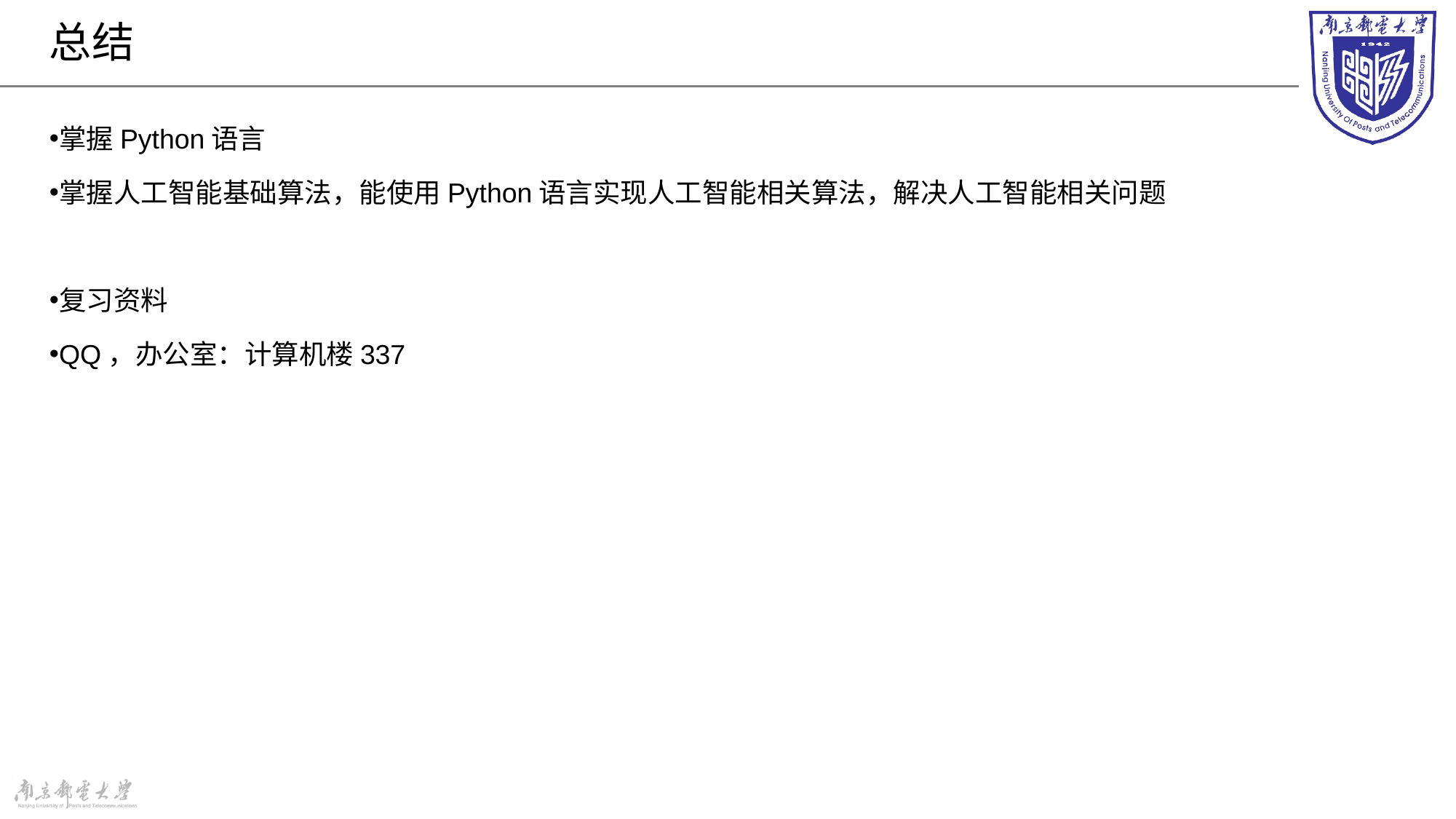

# 总结
掌握Python语言
掌握人工智能基础算法，能使用Python语言实现人工智能相关算法，解决人工智能相关问题

复习资料
QQ，办公室：计算机楼337